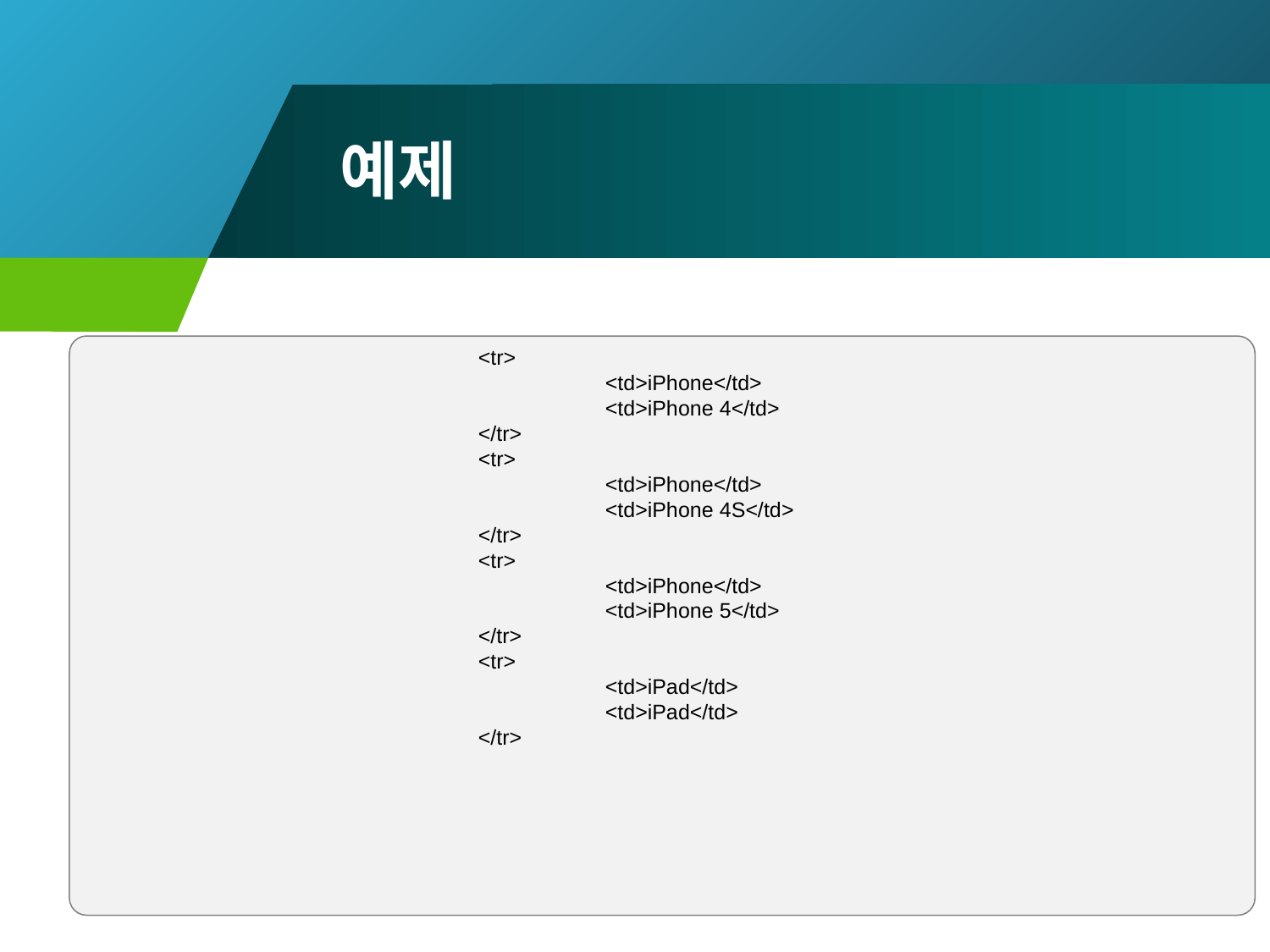

# 예제

			<tr>
				<td>iPhone</td>
				<td>iPhone 4</td>
			</tr>
			<tr>
				<td>iPhone</td>
				<td>iPhone 4S</td>
			</tr>
			<tr>
				<td>iPhone</td>
				<td>iPhone 5</td>
			</tr>
			<tr>
				<td>iPad</td>
				<td>iPad</td>
			</tr>